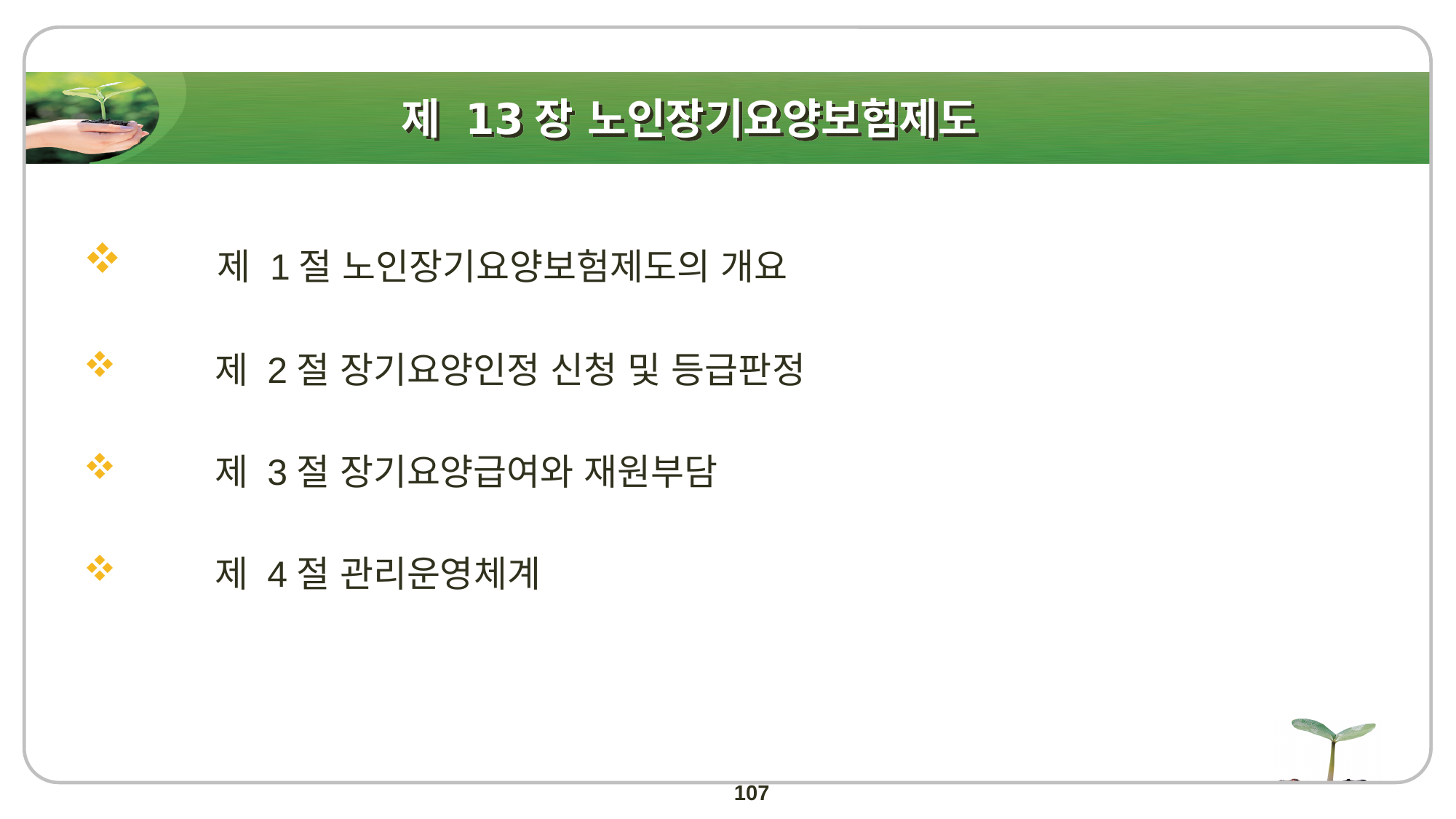

# 제 13장 노인장기요양보험제도

       제 1절 노인장기요양보험제도의 개요

        제 2절 장기요양인정 신청 및 등급판정

        제 3절 장기요양급여와 재원부담

        제 4절 관리운영체계
107